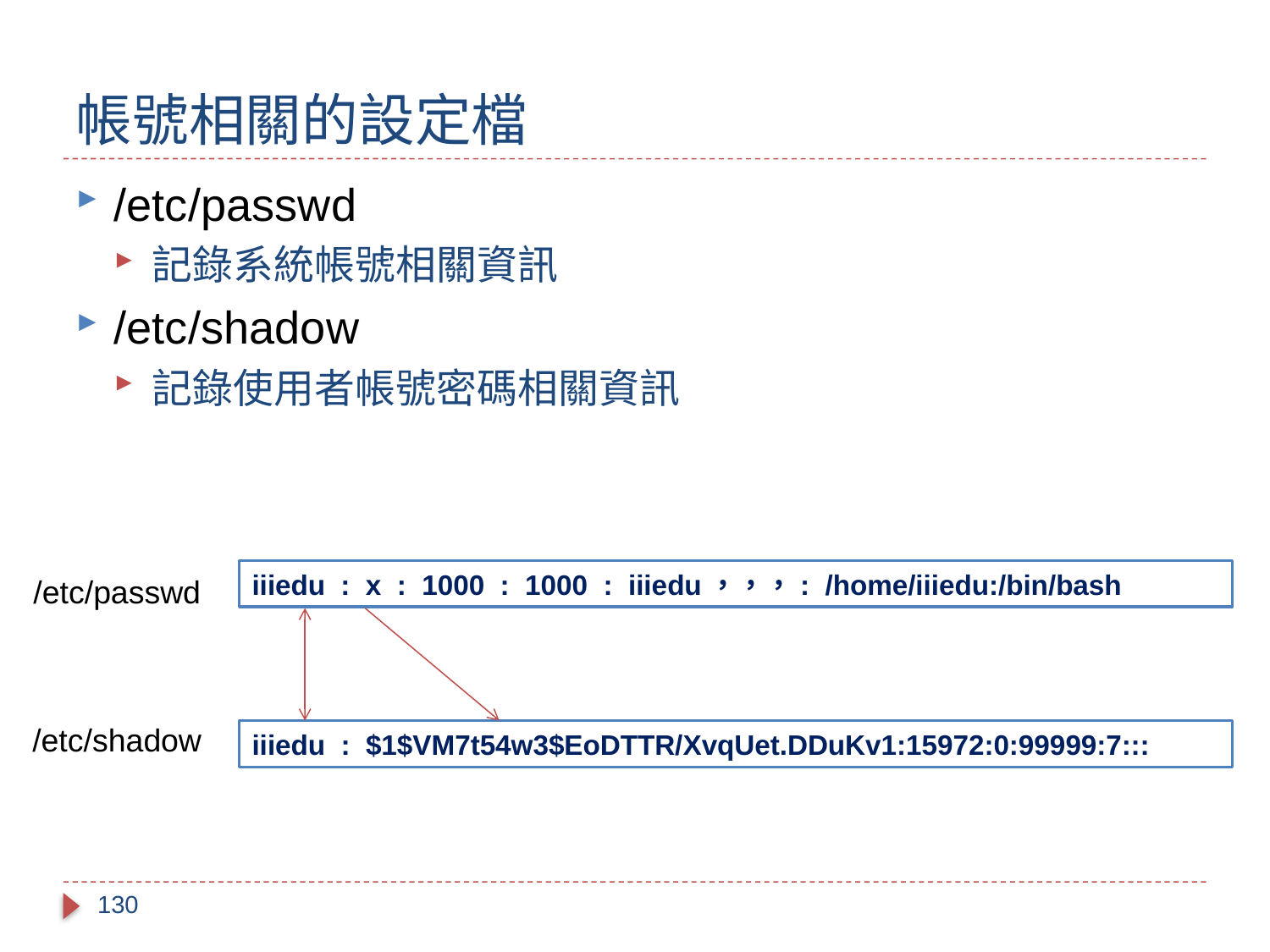

# 帳號相關的設定檔
/etc/passwd
記錄系統帳號相關資訊
/etc/shadow
記錄使用者帳號密碼相關資訊

iiiedu  :  x  :  1000  :  1000  :  iiiedu，，，:  /home/iiiedu:/bin/bash
/etc/passwd
/etc/shadow
iiiedu  :  $1$VM7t54w3$EoDTTR/XvqUet.DDuKv1:15972:0:99999:7:::
130